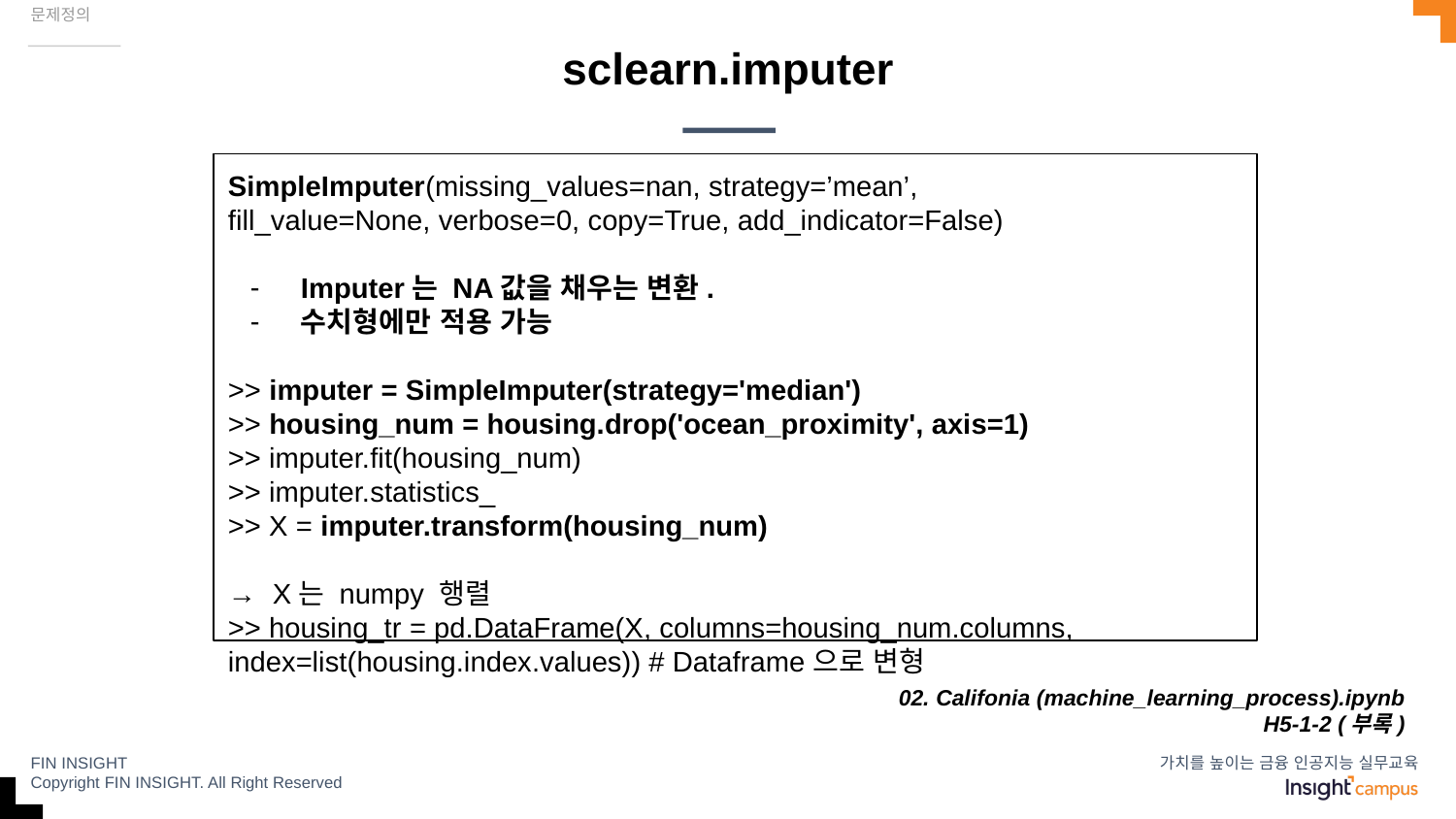

문제정의
# sclearn.imputer
SimpleImputer(missing_values=nan, strategy=’mean’,
fill_value=None, verbose=0, copy=True, add_indicator=False)

Imputer는 NA값을 채우는 변환.
수치형에만 적용 가능

>> imputer = SimpleImputer(strategy='median')
>> housing_num = housing.drop('ocean_proximity', axis=1)
>> imputer.fit(housing_num)
>> imputer.statistics_
>> X = imputer.transform(housing_num)
→  X는 numpy 행렬
>> housing_tr = pd.DataFrame(X, columns=housing_num.columns, index=list(housing.index.values)) # Dataframe으로 변형

02. Califonia (machine_learning_process).ipynb
H5-1-2 (부록)